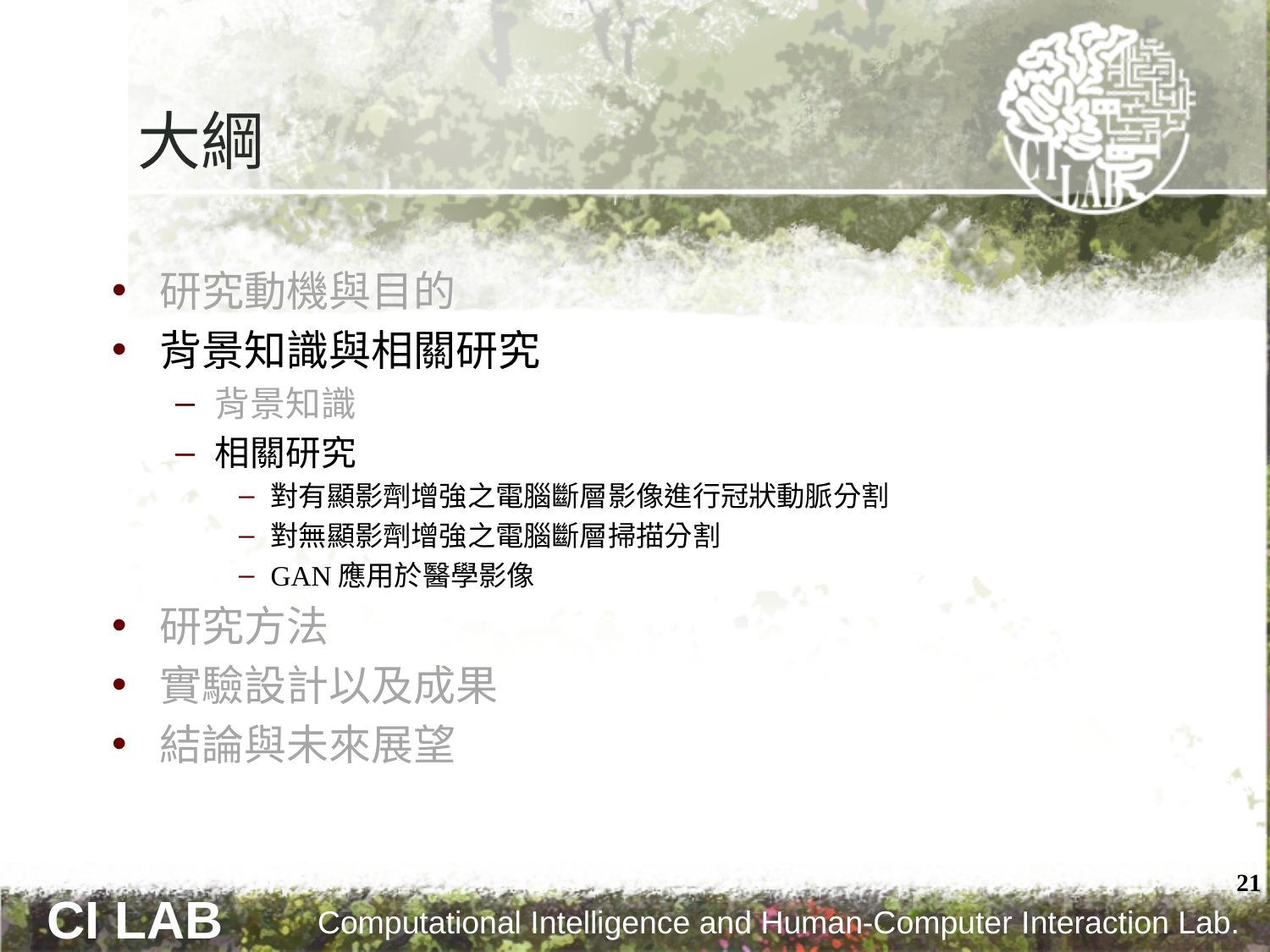

# 大綱
研究動機與目的
背景知識與相關研究
背景知識
相關研究
對有顯影劑增強之電腦斷層影像進行冠狀動脈分割
對無顯影劑增強之電腦斷層掃描分割
GAN應用於醫學影像
研究方法
實驗設計以及成果
結論與未來展望
21